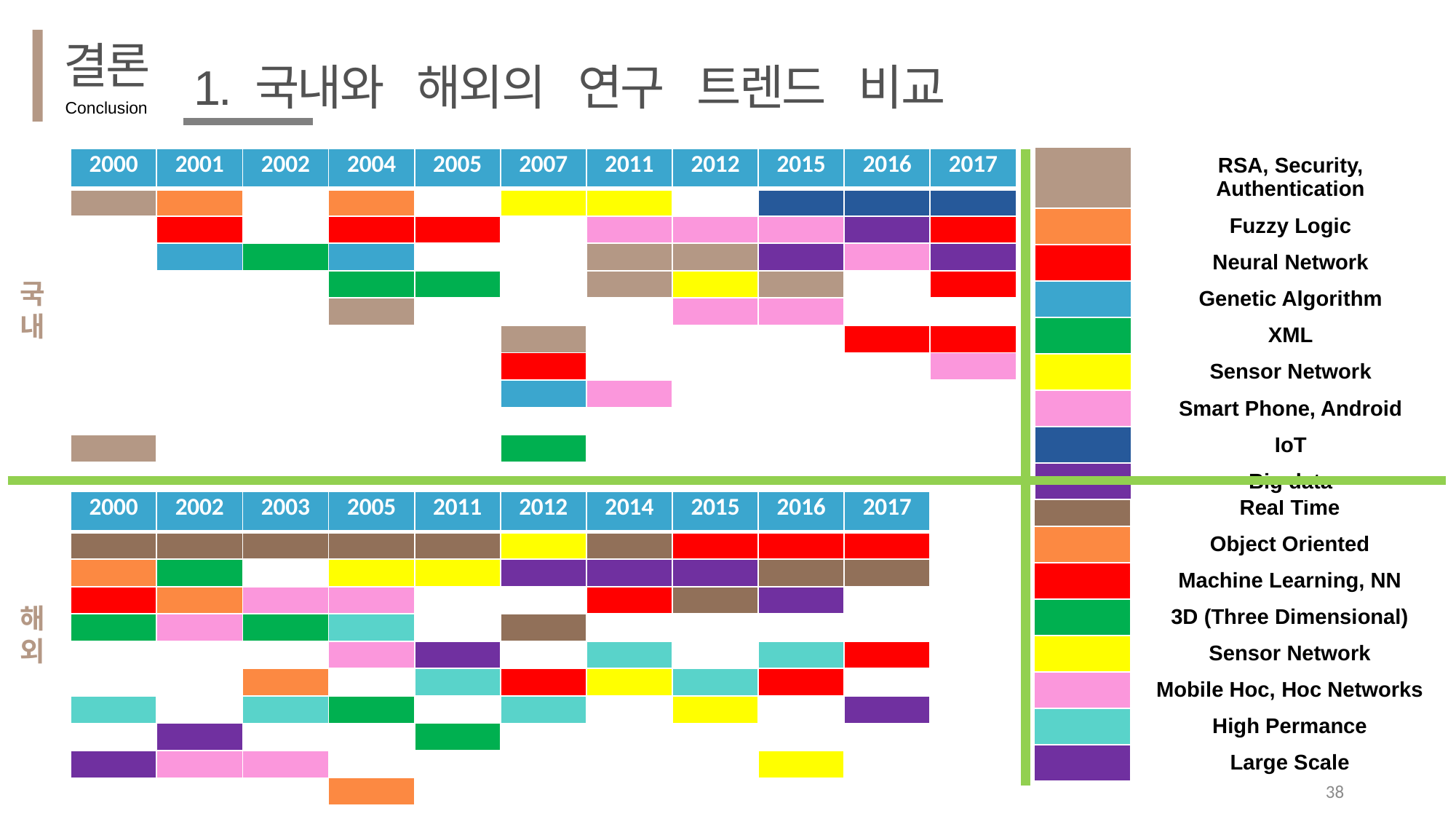

결론
1. 국내와   해외의   연구   트렌드   비교
Conclusion
|  |  |
| --- | --- |
|  | RSA, Security, Authentication |
|  | Fuzzy Logic |
|  | Neural Network |
|  | Genetic Algorithm |
|  | XML |
|  | Sensor Network |
|  | Smart Phone, Android |
|  | IoT |
|  | Big data |
| 2000 | 2001 | 2002 | 2004 | 2005 | 2007 | 2011 | 2012 | 2015 | 2016 | 2017 |
| --- | --- | --- | --- | --- | --- | --- | --- | --- | --- | --- |
|  |  |  |  |  |  |  |  |  |  |  |
|  |  |  |  |  |  |  |  |  |  |  |
|  |  |  |  |  |  |  |  |  |  |  |
|  |  |  |  |  |  |  |  |  |  |  |
|  |  |  |  |  |  |  |  |  |  |  |
|  |  |  |  |  |  |  |  |  |  |  |
|  |  |  |  |  |  |  |  |  |  |  |
|  |  |  |  |  |  |  |  |  |  |  |
|  |  |  |  |  |  |  |  |  |  |  |
|  |  |  |  |  |  |  |  |  |  |  |
국
내
|  |  |
| --- | --- |
|  | Real Time |
|  | Object Oriented |
|  | Machine Learning, NN |
|  | 3D (Three Dimensional) |
|  | Sensor Network |
|  | Mobile Hoc, Hoc Networks |
|  | High Permance |
|  | Large Scale |
| 2000 | 2002 | 2003 | 2005 | 2011 | 2012 | 2014 | 2015 | 2016 | 2017 |
| --- | --- | --- | --- | --- | --- | --- | --- | --- | --- |
|  |  |  |  |  |  |  |  |  |  |
|  |  |  |  |  |  |  |  |  |  |
|  |  |  |  |  |  |  |  |  |  |
|  |  |  |  |  |  |  |  |  |  |
|  |  |  |  |  |  |  |  |  |  |
|  |  |  |  |  |  |  |  |  |  |
|  |  |  |  |  |  |  |  |  |  |
|  |  |  |  |  |  |  |  |  |  |
|  |  |  |  |  |  |  |  |  |  |
|  |  |  |  |  |  |  |  |  |  |
해
외
38